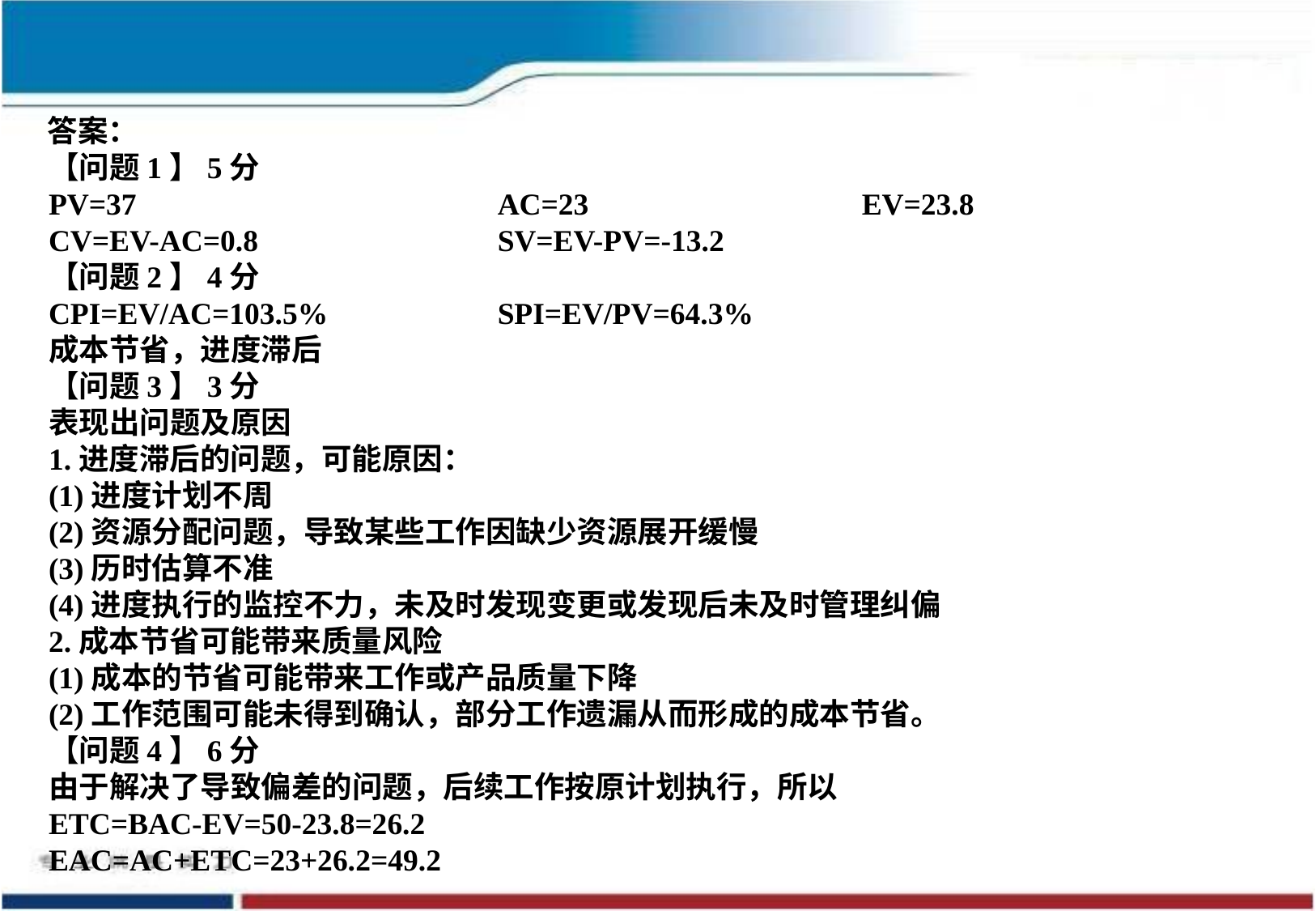

答案：
【问题1】5分
PV=37			AC=23			EV=23.8
CV=EV-AC=0.8		SV=EV-PV=-13.2
【问题2】4分
CPI=EV/AC=103.5%		SPI=EV/PV=64.3%
成本节省，进度滞后
【问题3】3分
表现出问题及原因
1.进度滞后的问题，可能原因：
(1)进度计划不周
(2)资源分配问题，导致某些工作因缺少资源展开缓慢
(3)历时估算不准
(4)进度执行的监控不力，未及时发现变更或发现后未及时管理纠偏
2.成本节省可能带来质量风险
(1)成本的节省可能带来工作或产品质量下降
(2)工作范围可能未得到确认，部分工作遗漏从而形成的成本节省。
【问题4】6分
由于解决了导致偏差的问题，后续工作按原计划执行，所以
ETC=BAC-EV=50-23.8=26.2
EAC=AC+ETC=23+26.2=49.2